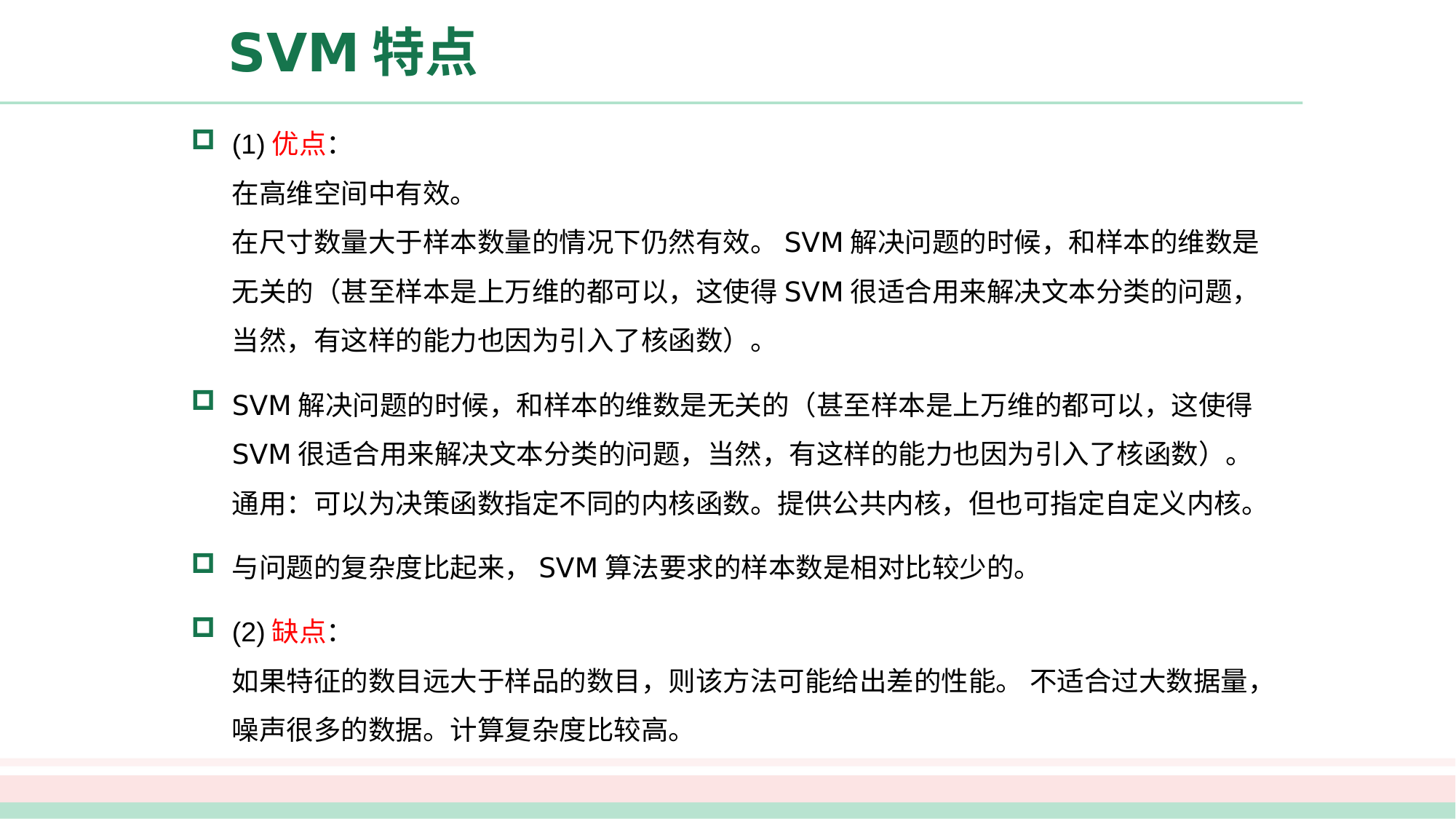

# SVM特点
(1)优点： 
在高维空间中有效。 
在尺寸数量大于样本数量的情况下仍然有效。SVM解决问题的时候，和样本的维数是无关的（甚至样本是上万维的都可以，这使得SVM很适合用来解决文本分类的问题，当然，有这样的能力也因为引入了核函数）。
SVM解决问题的时候，和样本的维数是无关的（甚至样本是上万维的都可以，这使得SVM很适合用来解决文本分类的问题，当然，有这样的能力也因为引入了核函数）。
通用：可以为决策函数指定不同的内核函数。提供公共内核，但也可指定自定义内核。
与问题的复杂度比起来，SVM算法要求的样本数是相对比较少的。
(2)缺点： 
如果特征的数目远大于样品的数目，则该方法可能给出差的性能。 不适合过大数据量，噪声很多的数据。计算复杂度比较高。